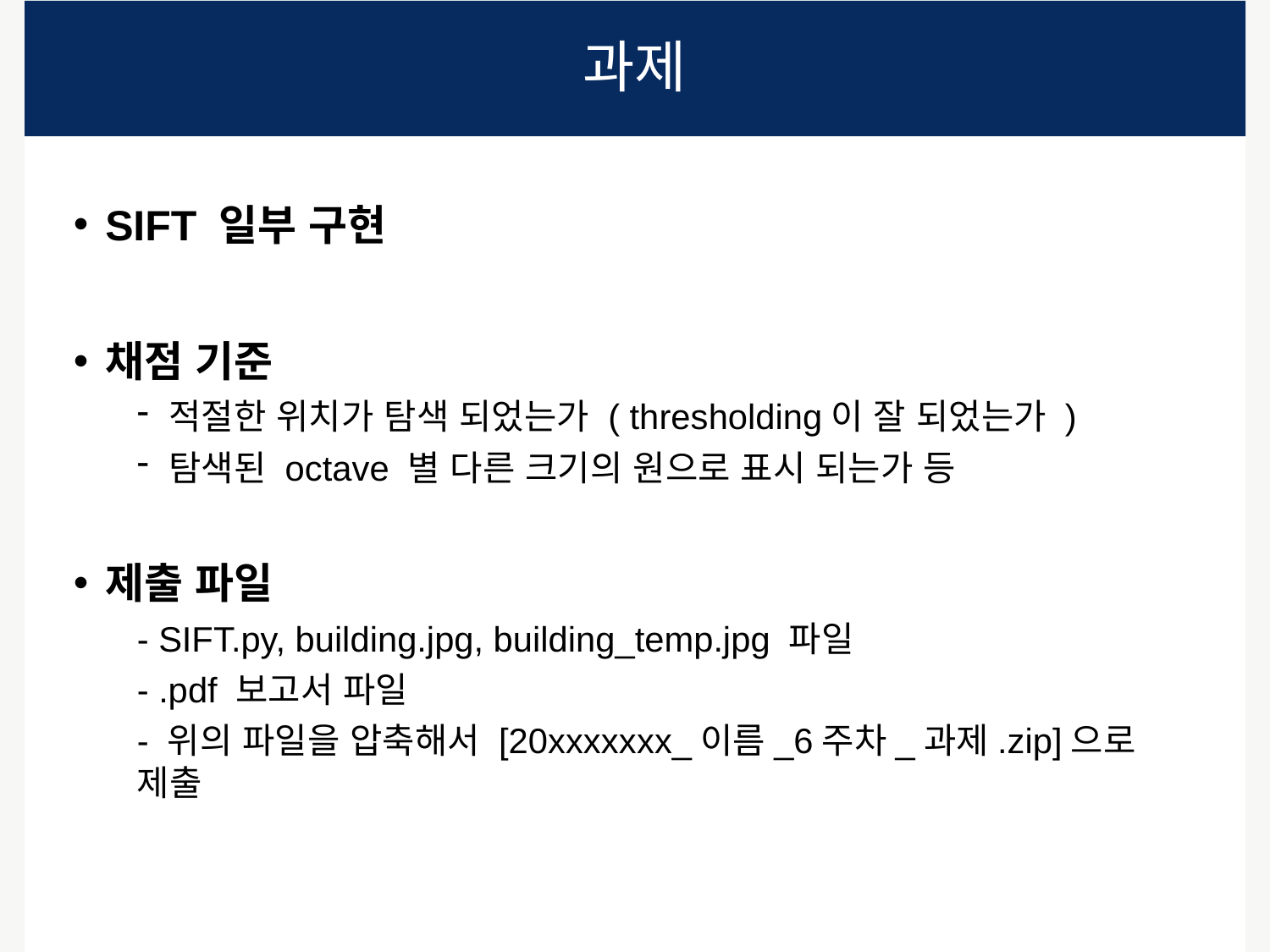

# 과제
SIFT 일부 구현

채점 기준
적절한 위치가 탐색 되었는가 ( thresholding이 잘 되었는가 )
탐색된 octave 별 다른 크기의 원으로 표시 되는가 등

제출 파일
- SIFT.py, building.jpg, building_temp.jpg 파일
- .pdf 보고서 파일
- 위의 파일을 압축해서 [20xxxxxxx_이름_6주차_과제.zip]으로 제출